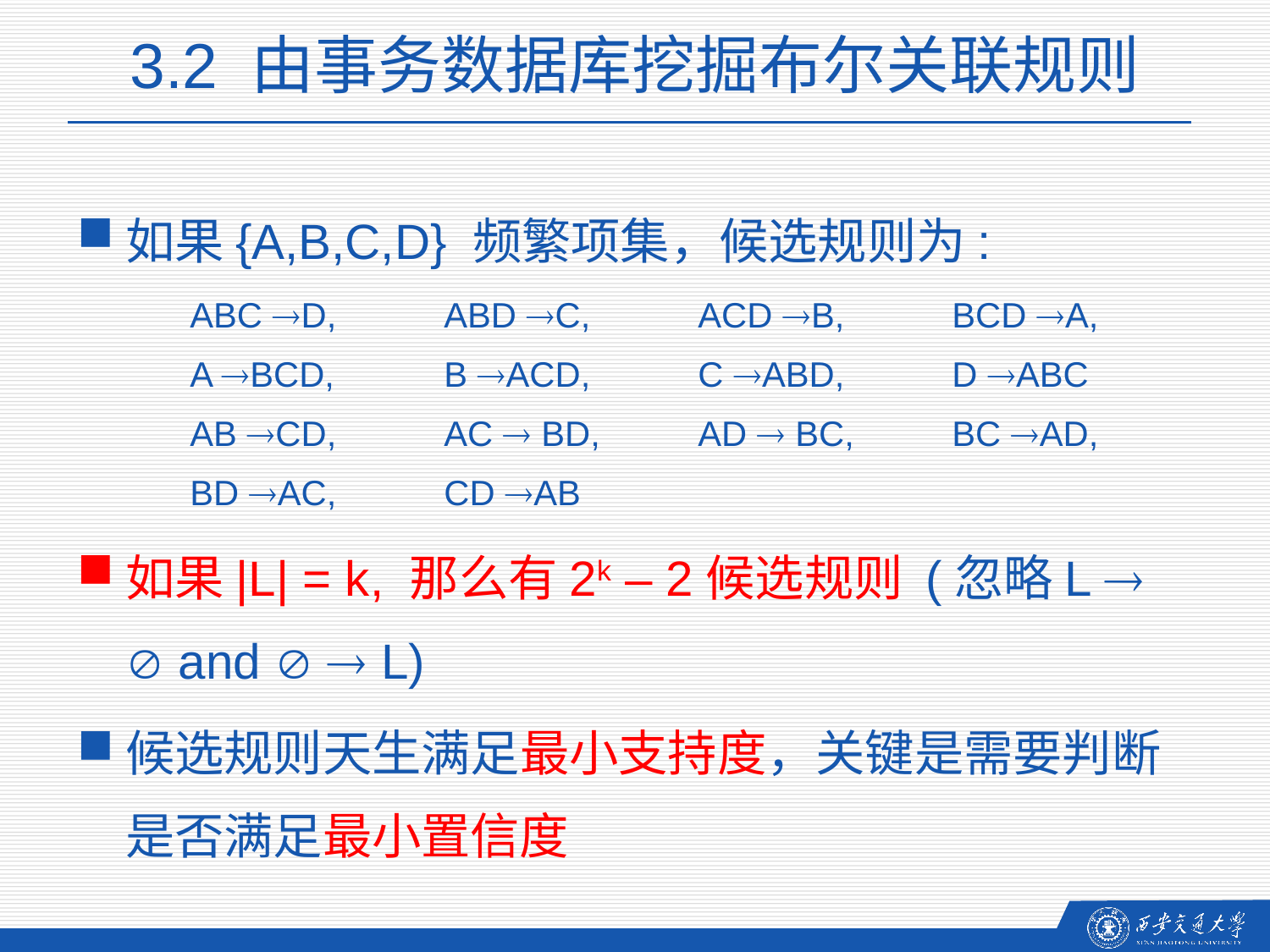

3.2 由事务数据库挖掘布尔关联规则
如果{A,B,C,D} 频繁项集，候选规则为:
ABC →D, 	ABD →C, 	ACD →B, 	BCD →A,
A →BCD,	B →ACD,	C →ABD, 	D →ABC
AB →CD,	AC → BD, 	AD → BC, 	BC →AD,
BD →AC, 	CD →AB
如果|L| = k, 那么有2k – 2候选规则 (忽略L → ∅ and ∅ → L)
候选规则天生满足最小支持度，关键是需要判断是否满足最小置信度